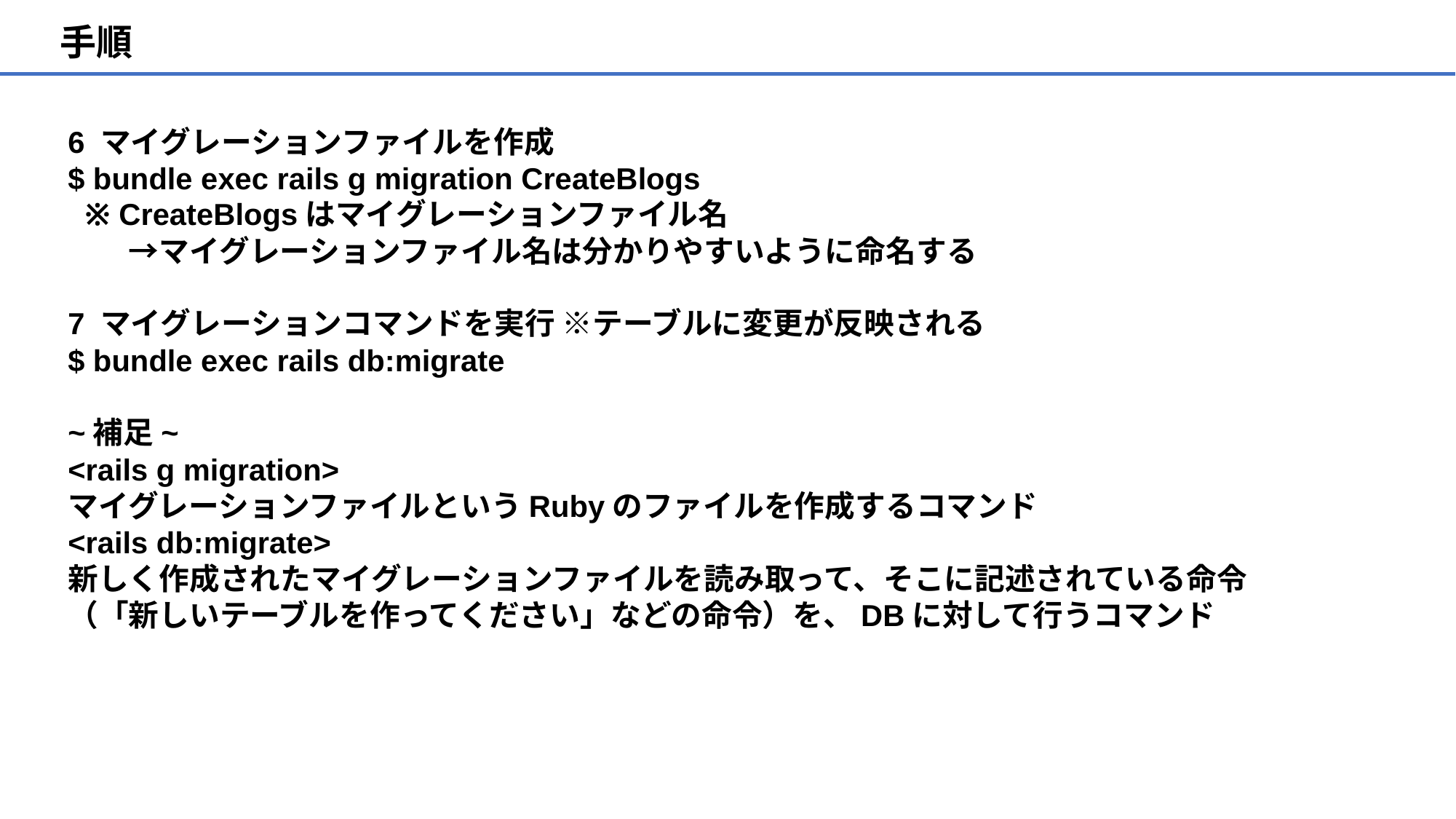

手順
6 マイグレーションファイルを作成
$ bundle exec rails g migration CreateBlogs
  ※ CreateBlogsはマイグレーションファイル名
　　→マイグレーションファイル名は分かりやすいように命名する

7 マイグレーションコマンドを実行 ※テーブルに変更が反映される
$ bundle exec rails db:migrate

~補足~
<rails g migration>
マイグレーションファイルというRubyのファイルを作成するコマンド
<rails db:migrate>
新しく作成されたマイグレーションファイルを読み取って、そこに記述されている命令
（「新しいテーブルを作ってください」などの命令）を、DBに対して行うコマンド